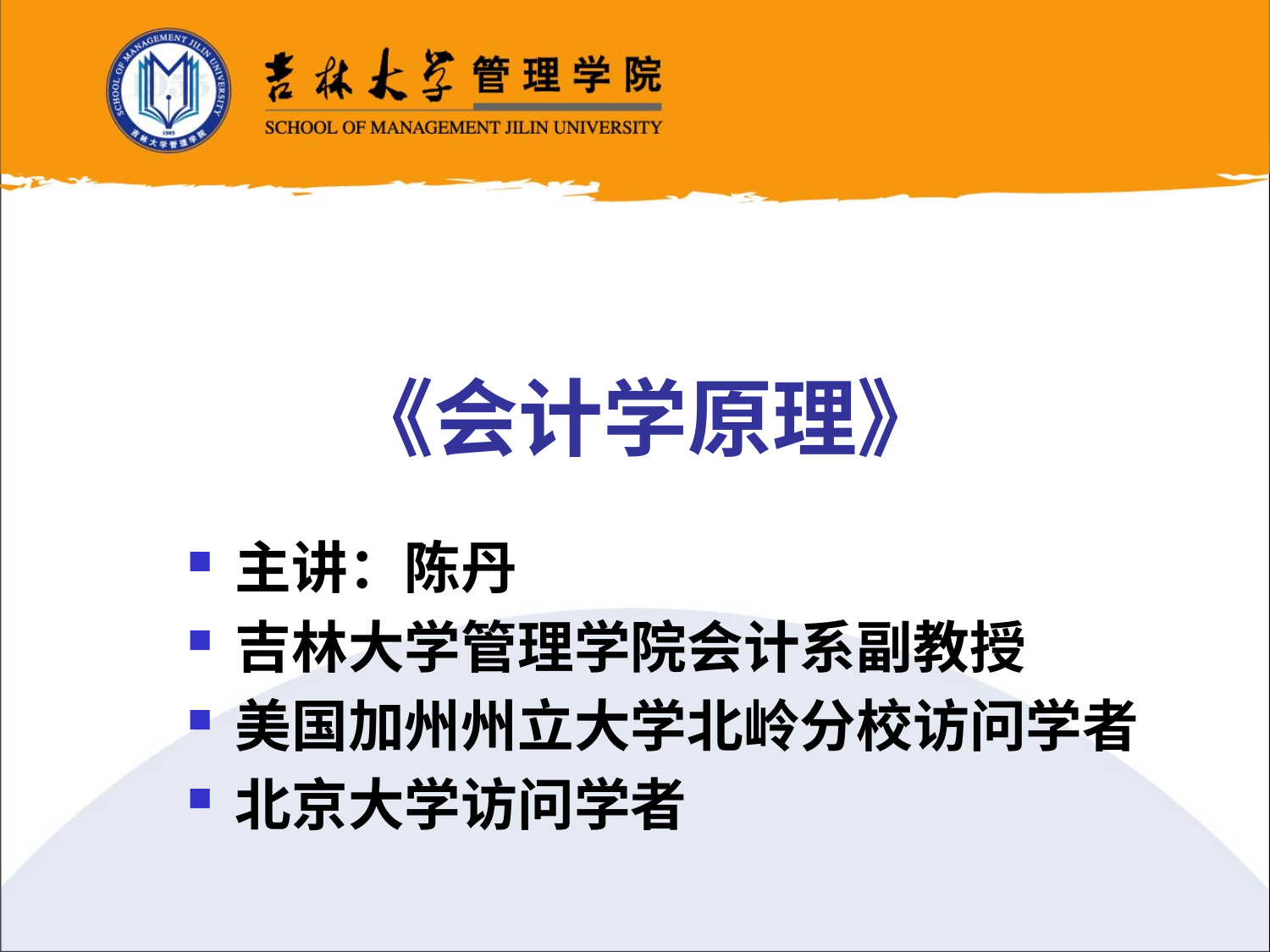

# 《会计学原理》
主讲：陈丹
吉林大学管理学院会计系副教授
美国加州州立大学北岭分校访问学者
北京大学访问学者

1